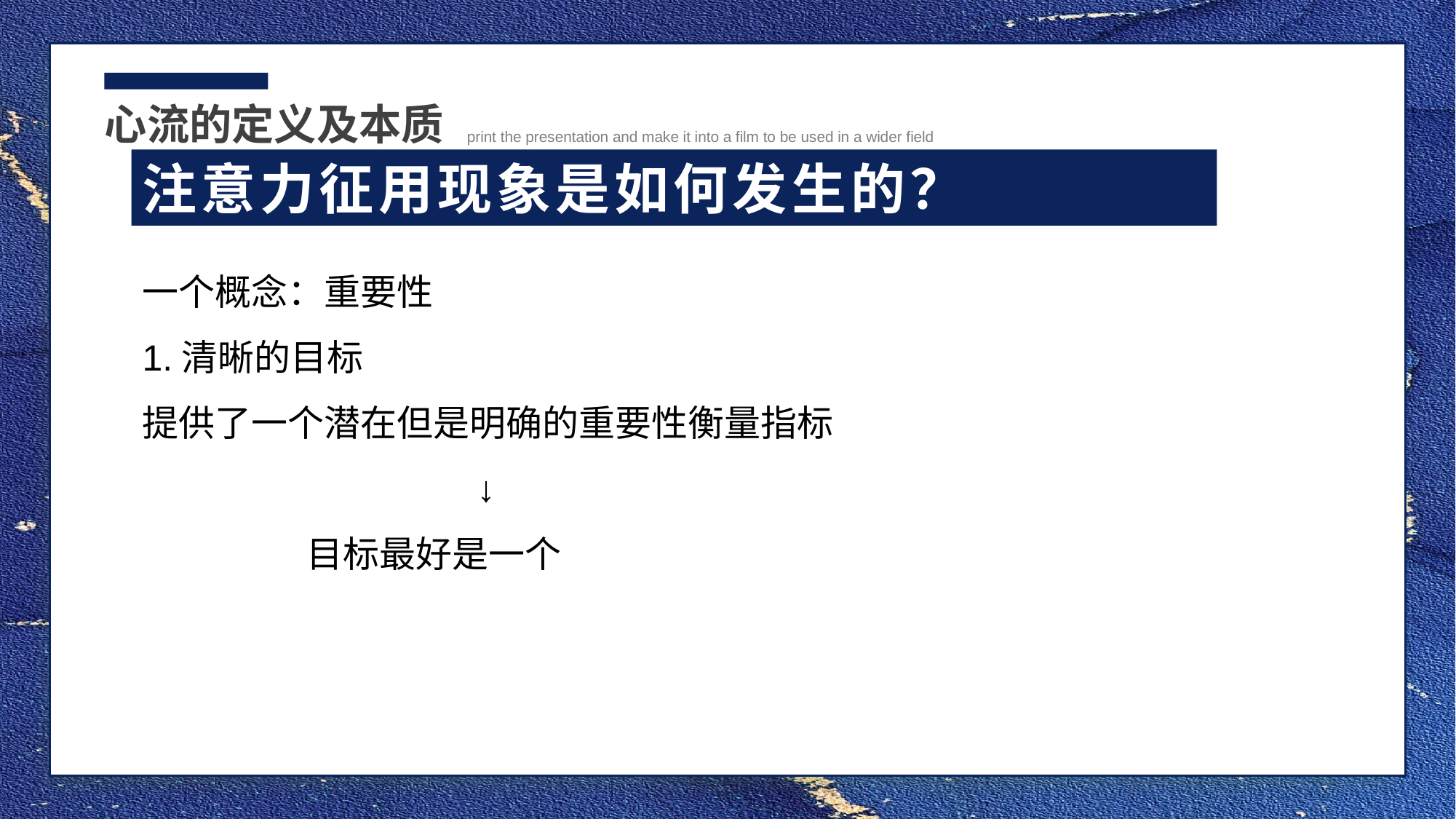

心流的定义及本质

print the presentation and make it into a film to be used in a wider field
注意力征用现象是如何发生的？
一个概念：重要性
1.清晰的目标
提供了一个潜在但是明确的重要性衡量指标
                                 ↓
                   目标最好是一个